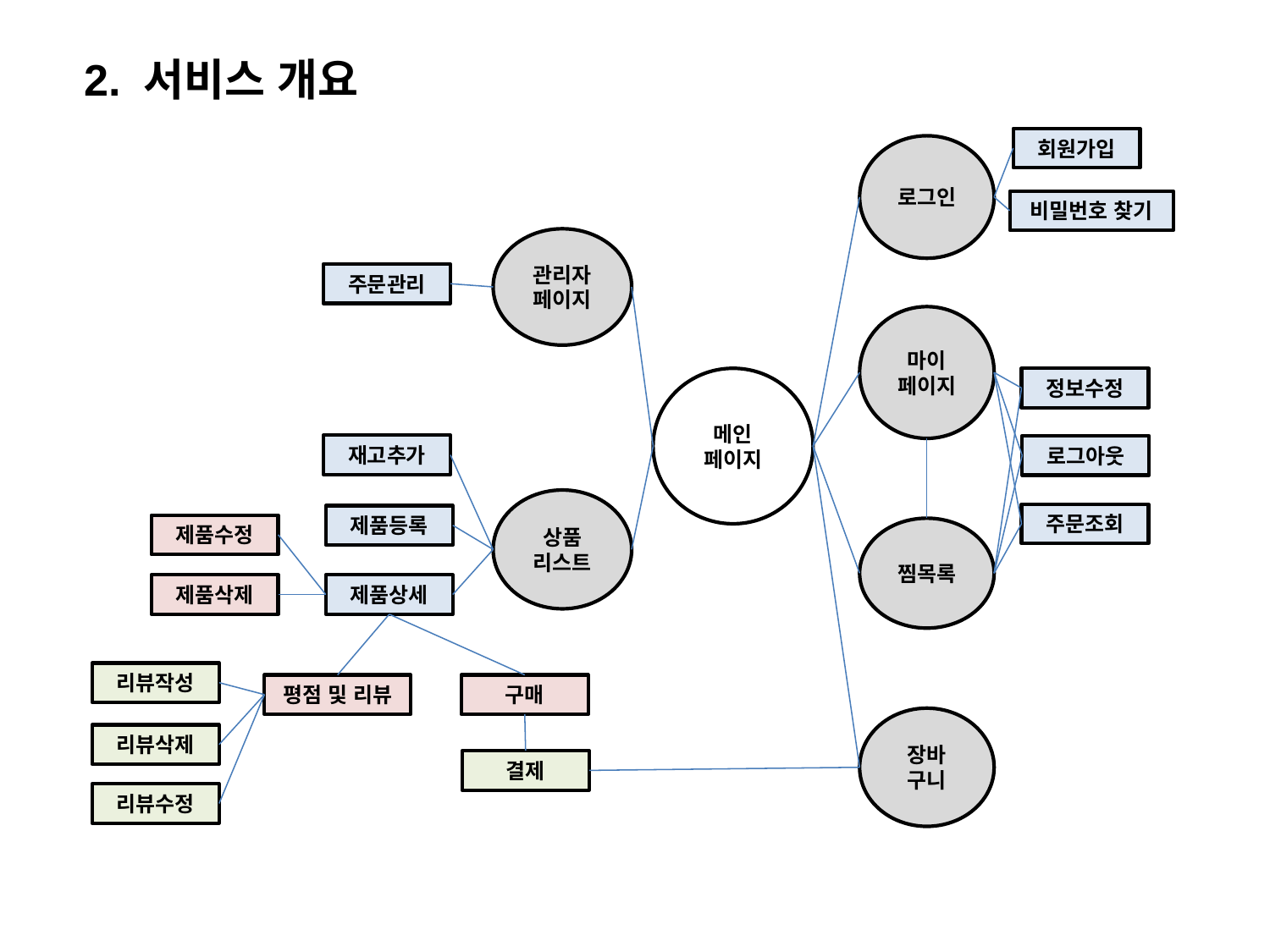

2. 서비스 개요
회원가입
로그인
비밀번호 찾기
관리자
페이지
주문관리
마이
페이지
메인
페이지
정보수정
재고추가
로그아웃
상품
리스트
주문조회
제품등록
제품수정
찜목록
제품삭제
제품상세
리뷰작성
평점 및 리뷰
구매
장바
구니
리뷰삭제
결제
리뷰수정